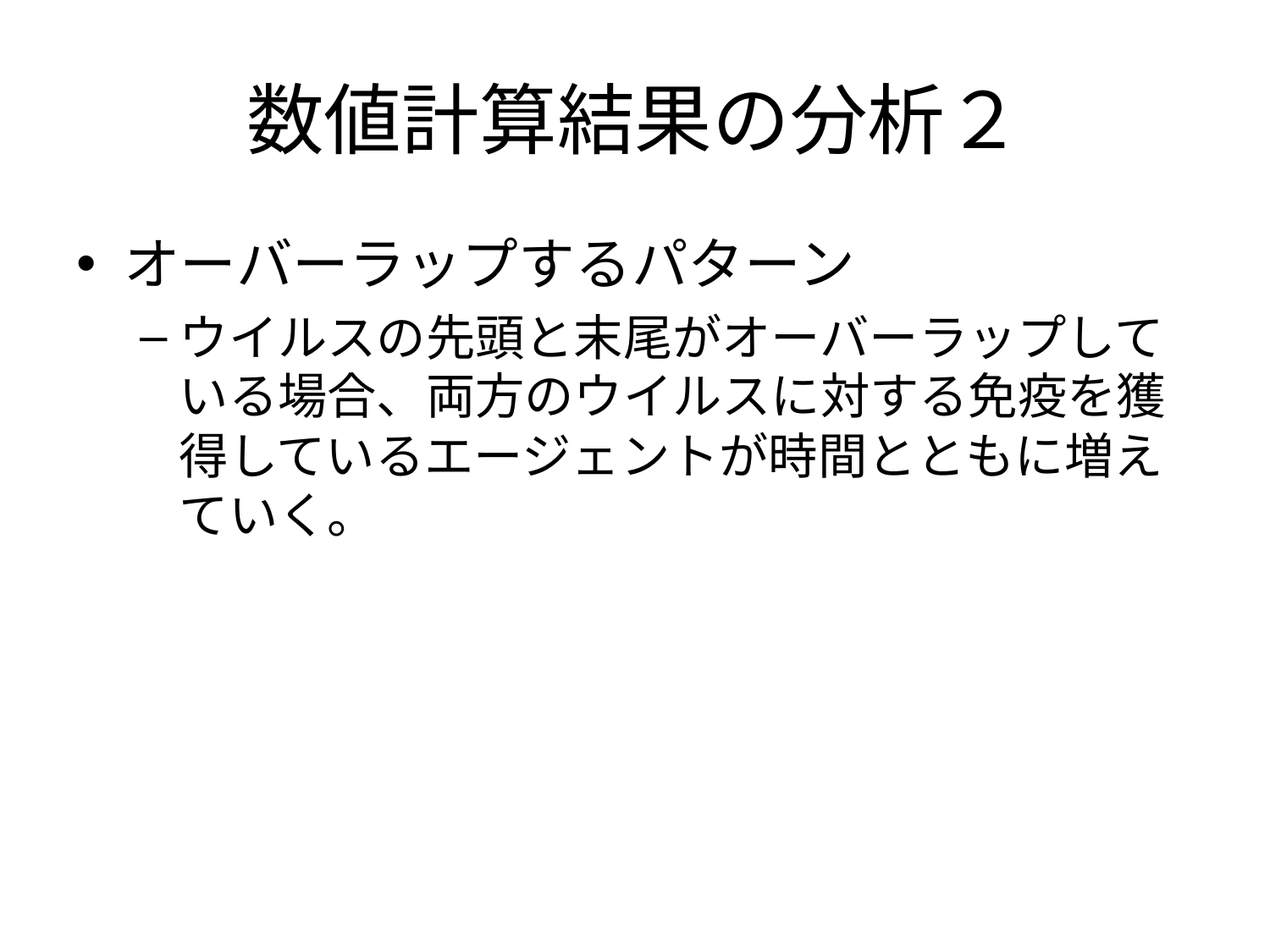

# 数値計算結果の分析２
オーバーラップするパターン
ウイルスの先頭と末尾がオーバーラップしている場合、両方のウイルスに対する免疫を獲得しているエージェントが時間とともに増えていく。